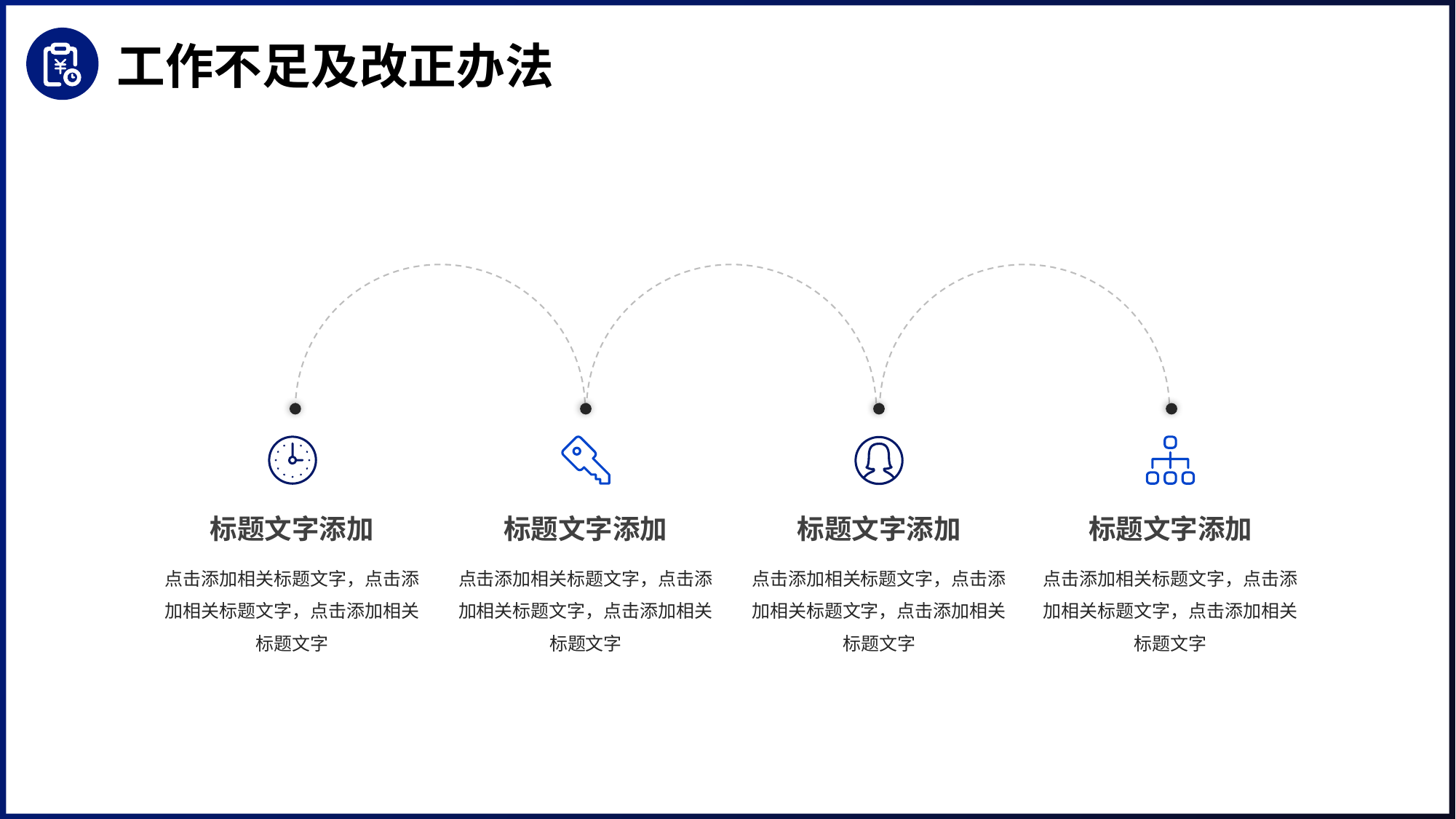

工作不足及改正办法

标题文字添加
标题文字添加
标题文字添加
标题文字添加
点击添加相关标题文字，点击添加相关标题文字，点击添加相关标题文字
点击添加相关标题文字，点击添加相关标题文字，点击添加相关标题文字
点击添加相关标题文字，点击添加相关标题文字，点击添加相关标题文字
点击添加相关标题文字，点击添加相关标题文字，点击添加相关标题文字